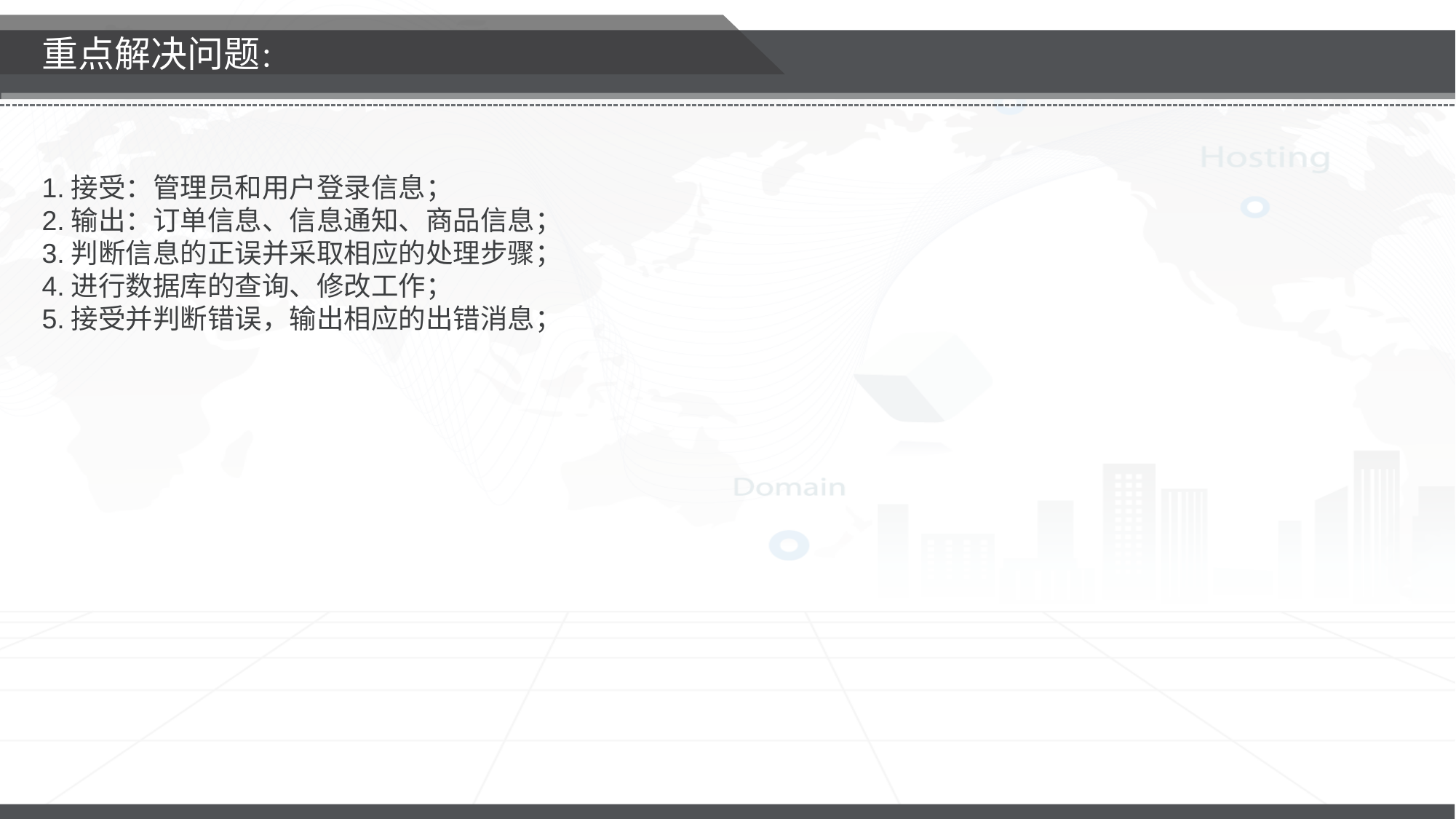

重点解决问题：

1.接受：管理员和用户登录信息；
2.输出：订单信息、信息通知、商品信息；
3.判断信息的正误并采取相应的处理步骤；
4.进行数据库的查询、修改工作；
5.接受并判断错误，输出相应的出错消息；